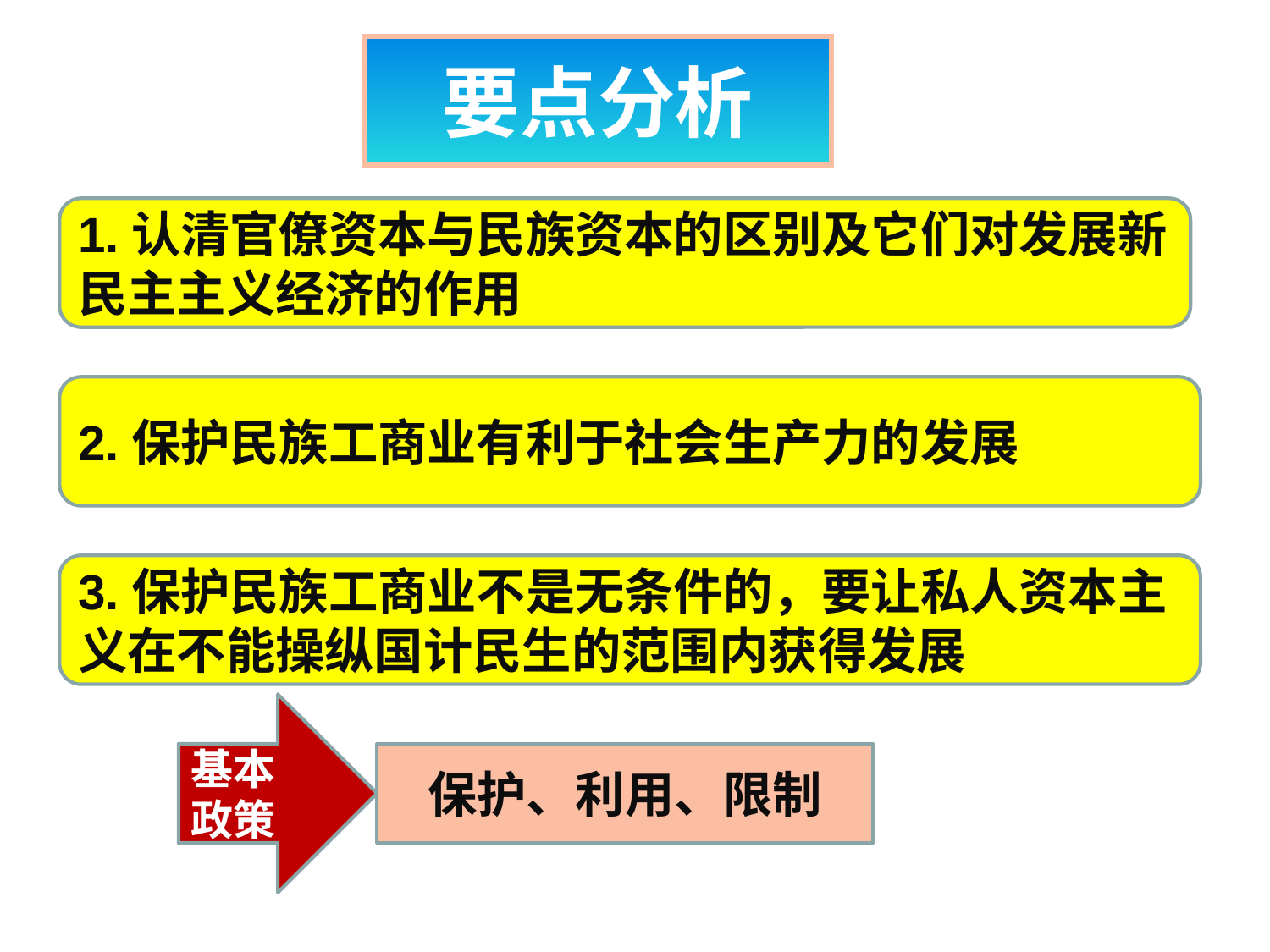

要点分析
1.认清官僚资本与民族资本的区别及它们对发展新民主主义经济的作用
2.保护民族工商业有利于社会生产力的发展
3.保护民族工商业不是无条件的，要让私人资本主义在不能操纵国计民生的范围内获得发展
基本
政策
保护、利用、限制